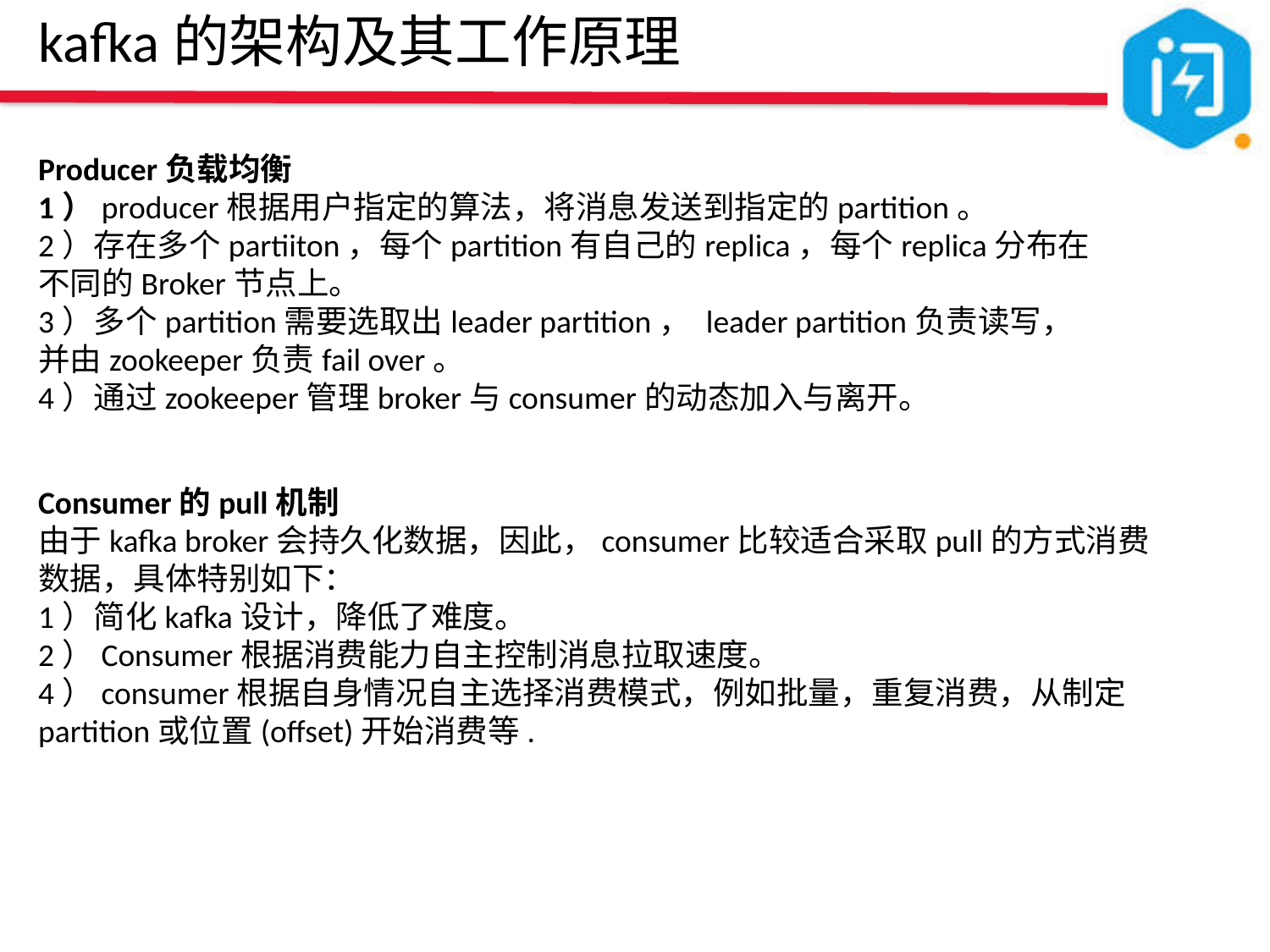

kafka的架构及其工作原理
Producer负载均衡
1）producer根据用户指定的算法，将消息发送到指定的partition。
2）存在多个partiiton，每个partition有自己的replica，每个replica分布在不同的Broker节点上。
3）多个partition需要选取出leader partition， leader partition负责读写，并由zookeeper负责fail over。
4）通过zookeeper管理broker与consumer的动态加入与离开。

Consumer的pull机制
由于kafka broker会持久化数据，因此，consumer比较适合采取pull的方式消费数据，具体特别如下：
1）简化kafka设计，降低了难度。
2）Consumer根据消费能力自主控制消息拉取速度。
4）consumer根据自身情况自主选择消费模式，例如批量，重复消费，从制定partition或位置(offset)开始消费等.